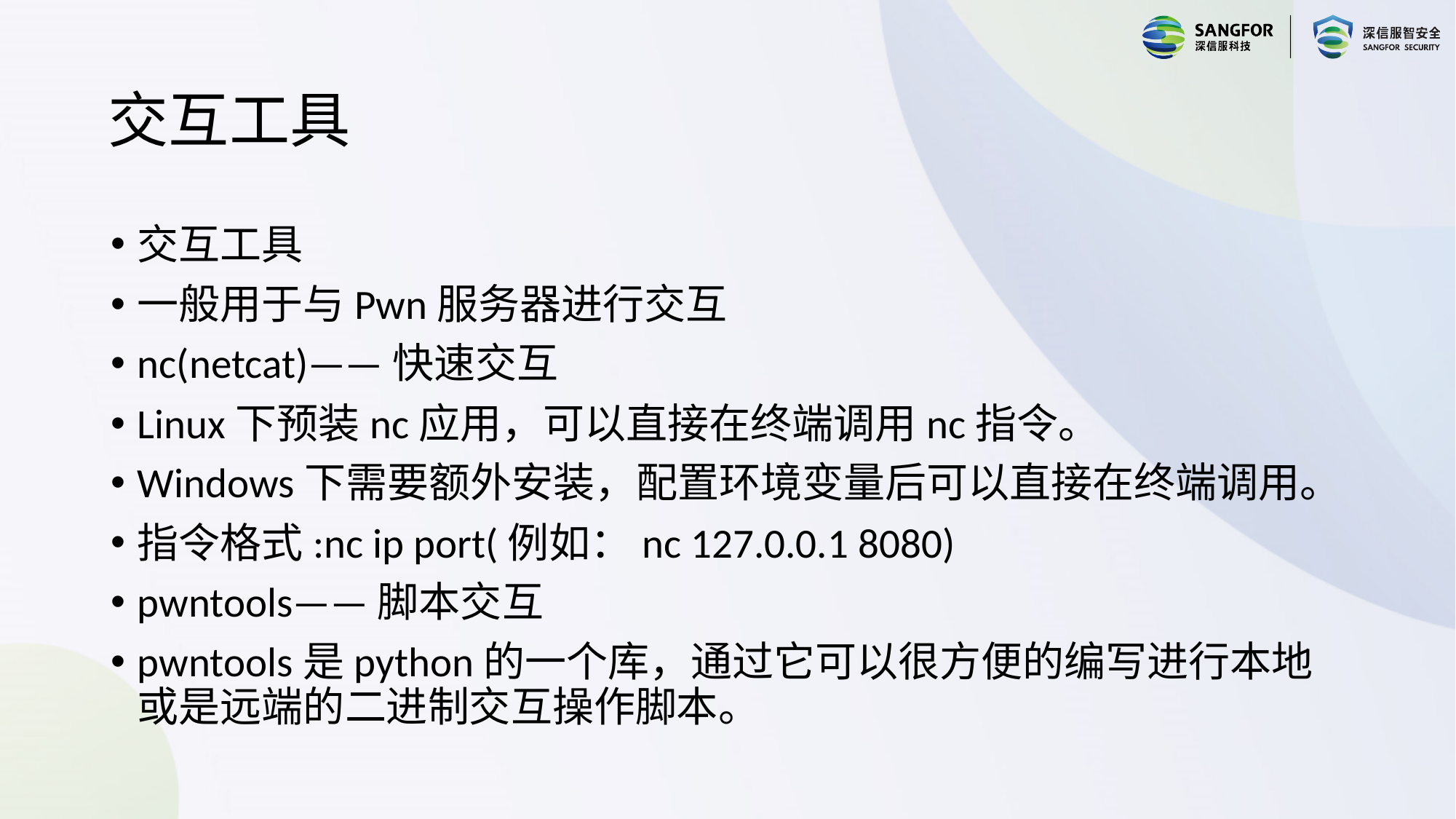

# 交互工具
交互工具
一般用于与Pwn服务器进行交互
nc(netcat)——快速交互
Linux下预装nc应用，可以直接在终端调用nc指令。
Windows下需要额外安装，配置环境变量后可以直接在终端调用。
指令格式:nc ip port(例如：nc 127.0.0.1 8080)
pwntools——脚本交互
pwntools是python的一个库，通过它可以很方便的编写进行本地或是远端的二进制交互操作脚本。